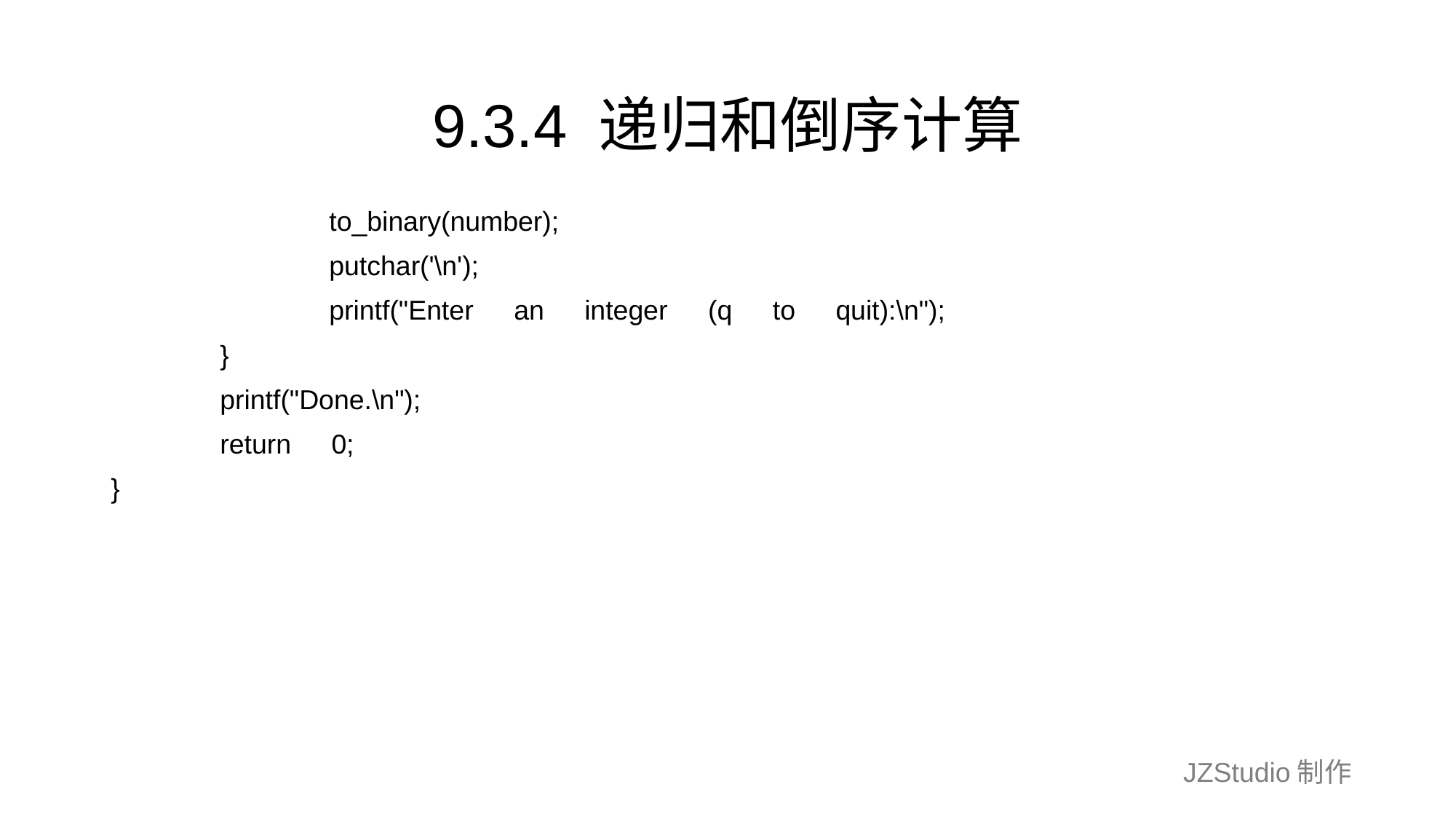

# 9.3.4 递归和倒序计算
		to_binary(number);
		putchar('\n');
		printf("Enter　an　integer　(q　to　quit):\n");
	}
	printf("Done.\n");
	return　0;
}